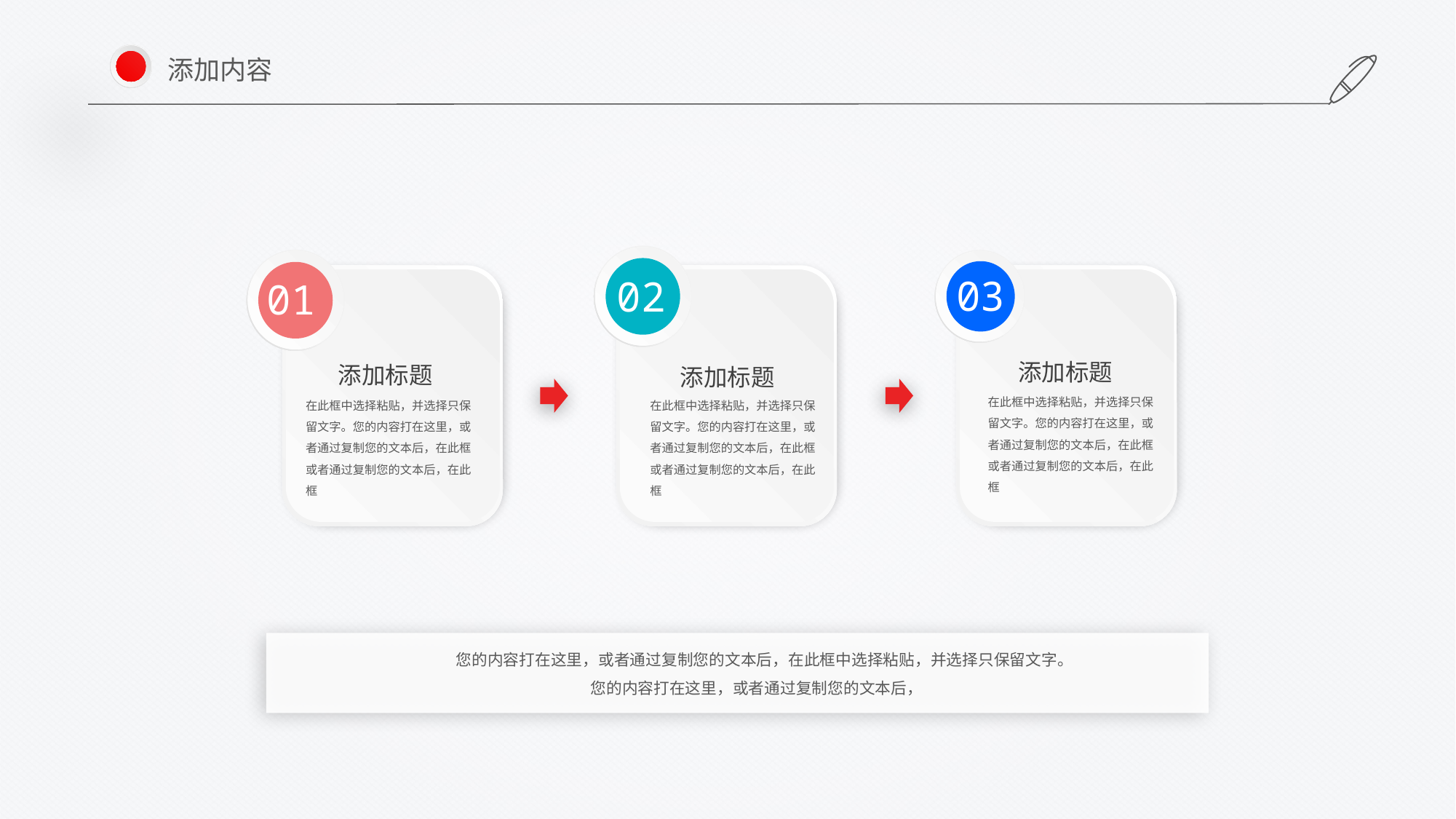

添加内容

02

03

01

添加标题
在此框中选择粘贴，并选择只保留文字。您的内容打在这里，或者通过复制您的文本后，在此框或者通过复制您的文本后，在此框
添加标题
在此框中选择粘贴，并选择只保留文字。您的内容打在这里，或者通过复制您的文本后，在此框或者通过复制您的文本后，在此框
添加标题
在此框中选择粘贴，并选择只保留文字。您的内容打在这里，或者通过复制您的文本后，在此框或者通过复制您的文本后，在此框

您的内容打在这里，或者通过复制您的文本后，在此框中选择粘贴，并选择只保留文字。您的内容打在这里，或者通过复制您的文本后，